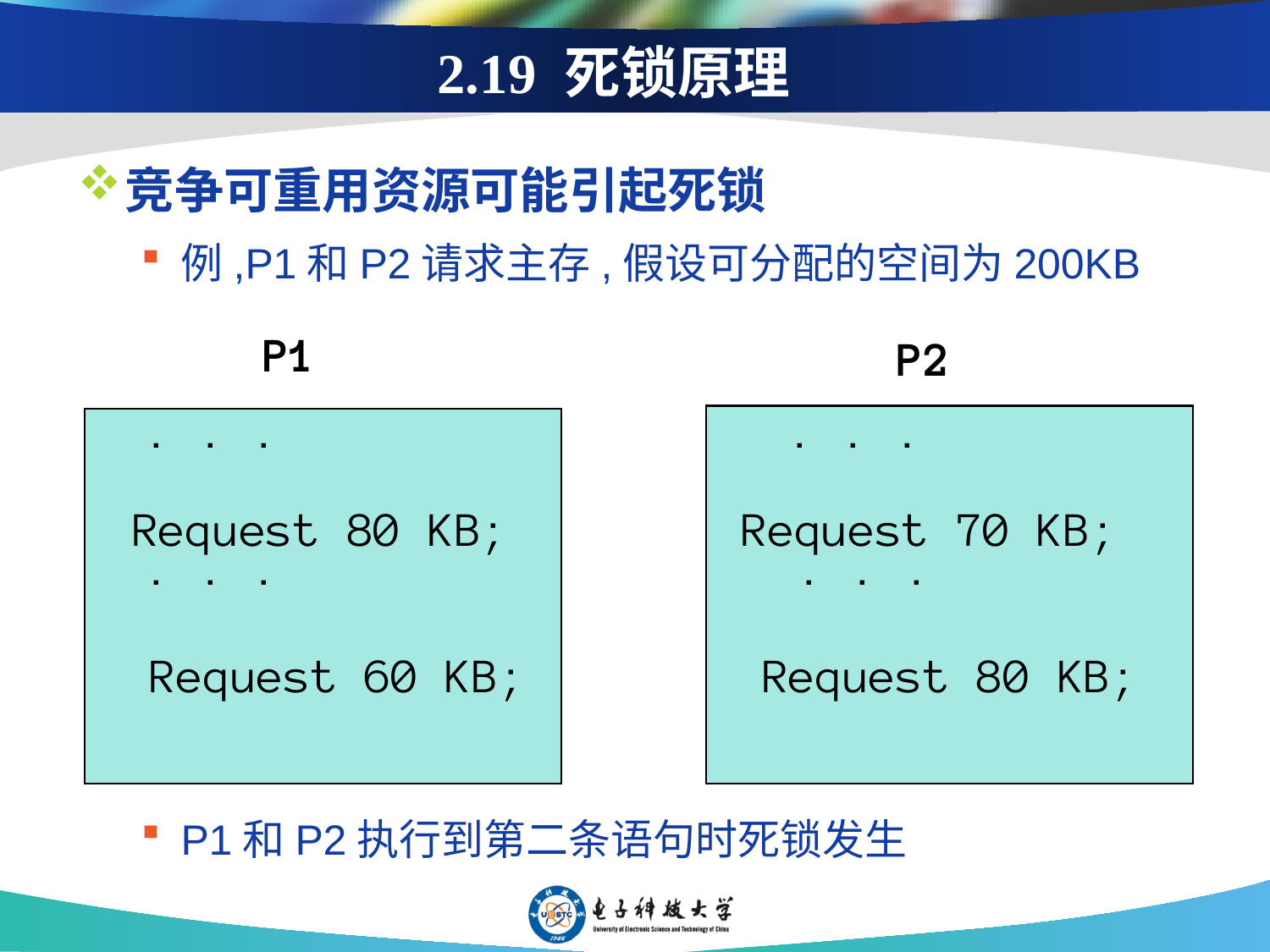

# 2.19 死锁原理
竞争可重用资源可能引起死锁
例,P1和P2请求主存,假设可分配的空间为200KB
P1
P2
. . .
. . .

Request 80 KB;
Request 70 KB;
. . .
. . .
Request 60 KB;
Request 80 KB;
P1和P2执行到第二条语句时死锁发生